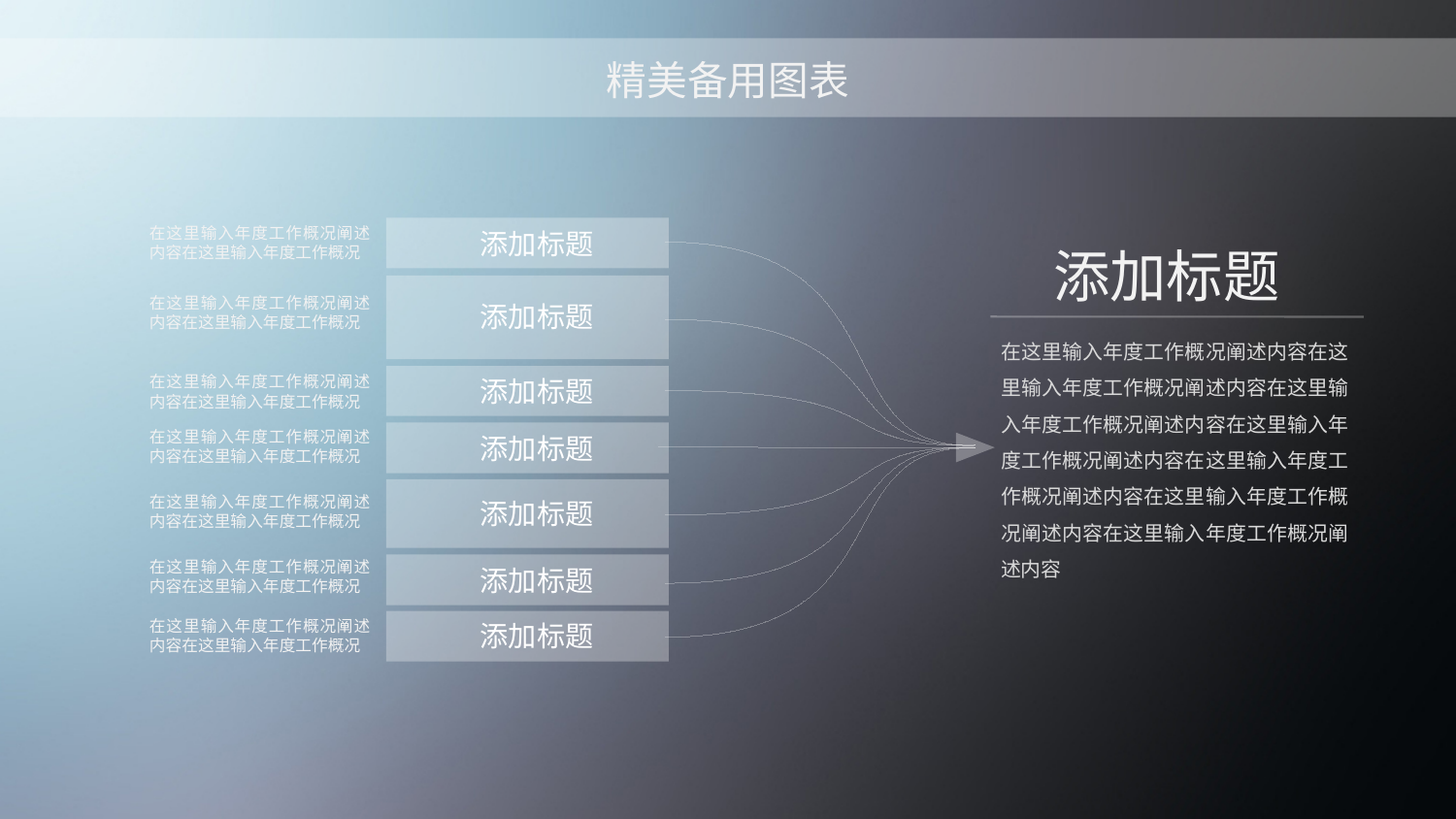

在这里输入年度工作概况阐述内容在这里输入年度工作概况

添加标题
添加标题

在这里输入年度工作概况阐述内容在这里输入年度工作概况
添加标题

在这里输入年度工作概况阐述内容在这里输入年度工作概况阐述内容在这里输入年度工作概况阐述内容在这里输入年度工作概况阐述内容在这里输入年度工作概况阐述内容在这里输入年度工作概况阐述内容在这里输入年度工作概况阐述内容
在这里输入年度工作概况阐述内容在这里输入年度工作概况

添加标题

在这里输入年度工作概况阐述内容在这里输入年度工作概况

添加标题

在这里输入年度工作概况阐述内容在这里输入年度工作概况
添加标题
在这里输入年度工作概况阐述内容在这里输入年度工作概况

添加标题
在这里输入年度工作概况阐述内容在这里输入年度工作概况

添加标题